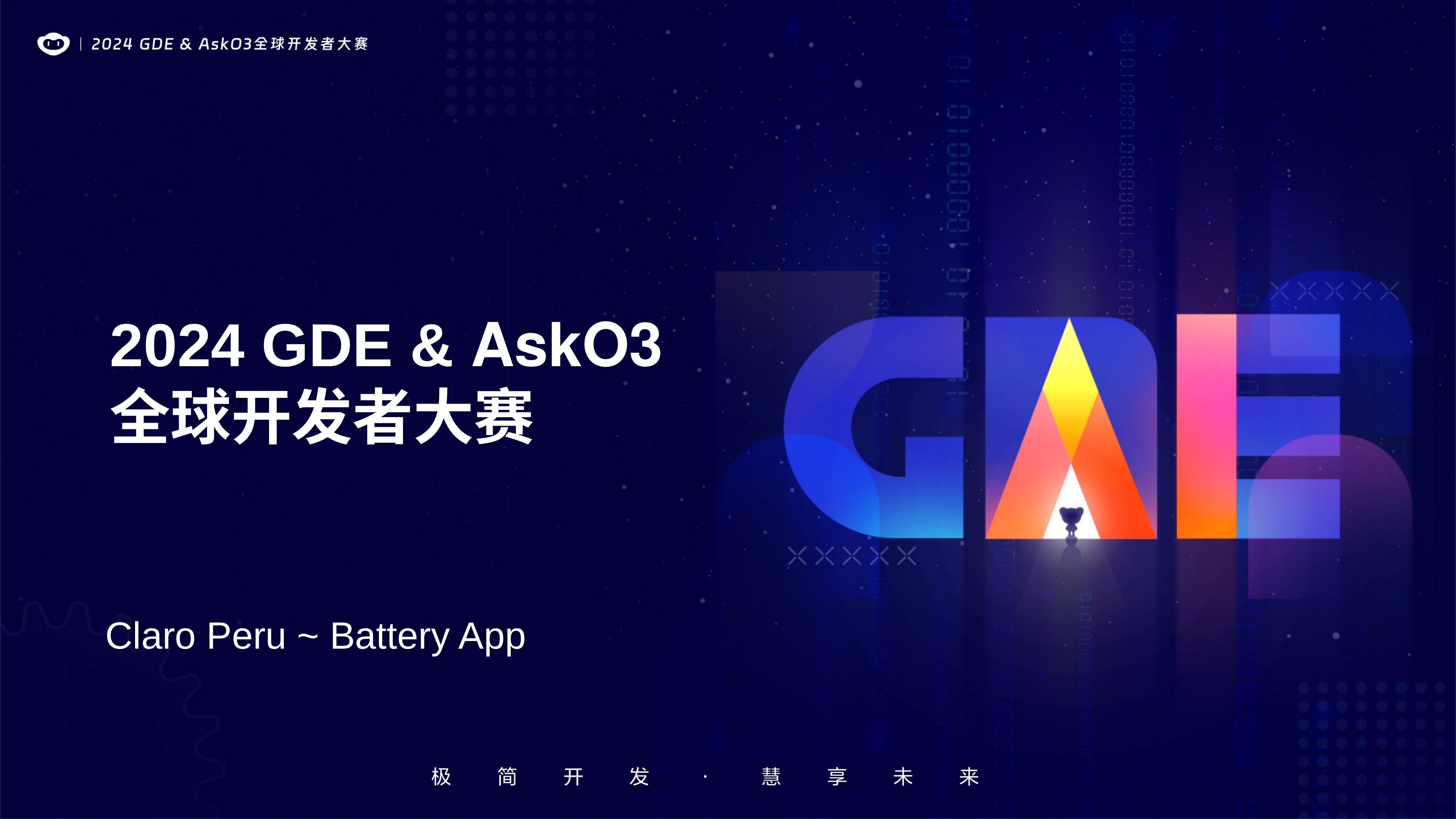

2024 GDE & AskO3
全球开发者大赛
Claro Peru ~ Battery App